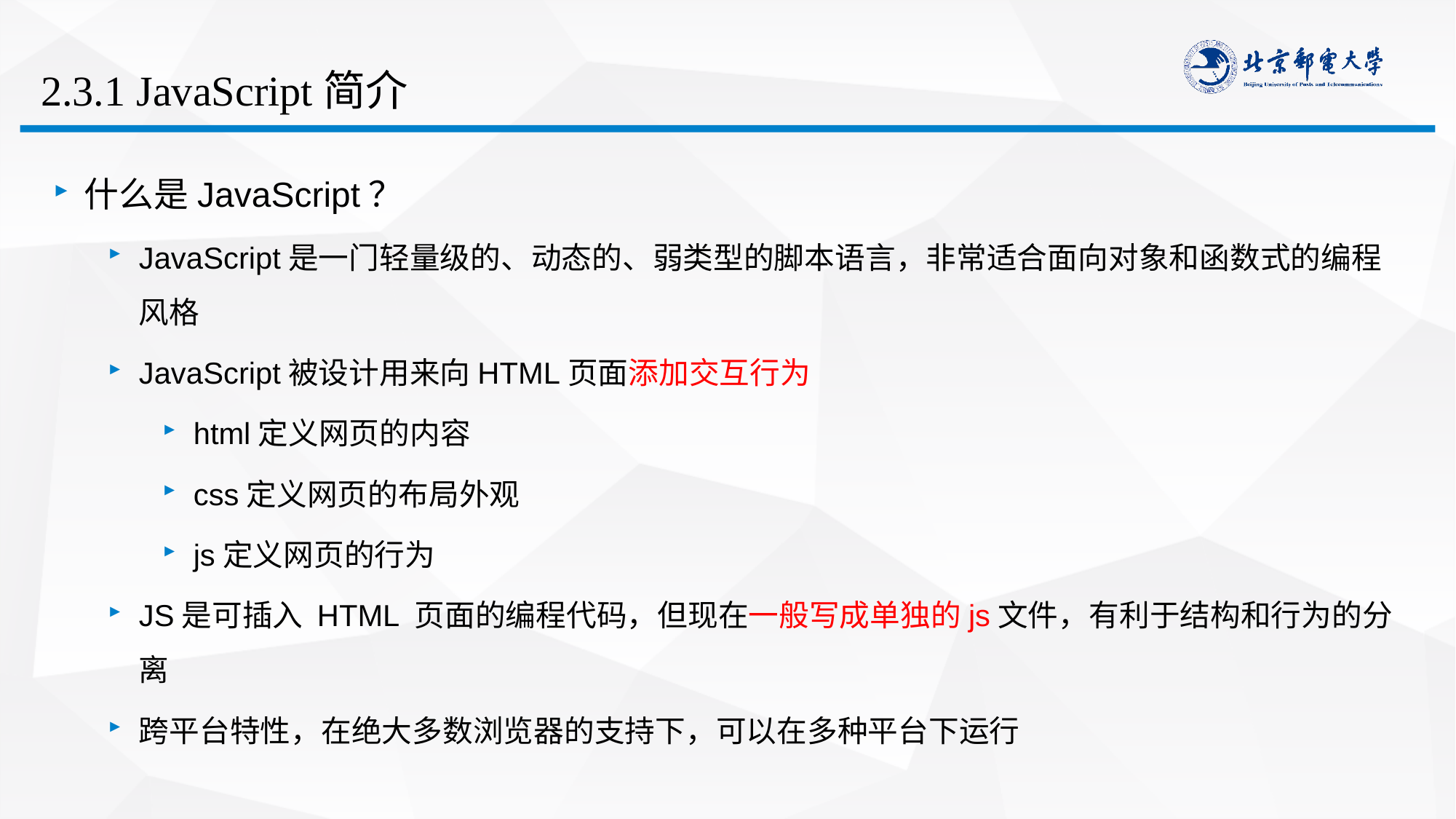

# 2.3.1 JavaScript简介
什么是JavaScript？
JavaScript是一门轻量级的、动态的、弱类型的脚本语言，非常适合面向对象和函数式的编程风格
JavaScript被设计用来向HTML页面添加交互行为
html定义网页的内容
css定义网页的布局外观
js定义网页的行为
JS是可插入 HTML 页面的编程代码，但现在一般写成单独的js文件，有利于结构和行为的分离
跨平台特性，在绝大多数浏览器的支持下，可以在多种平台下运行